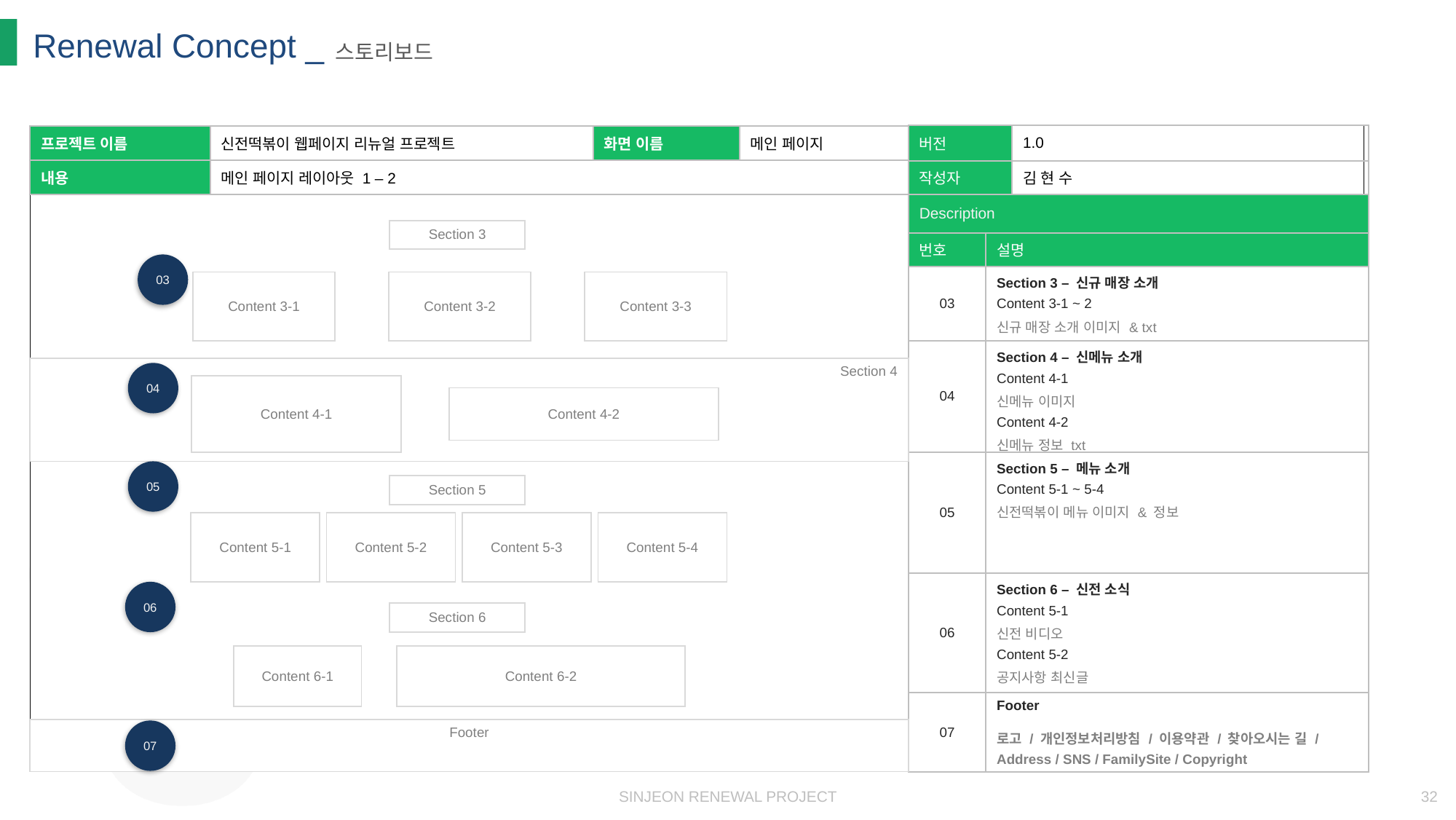

Renewal Concept _
스토리보드
| 버전 |  | 1.0 |
| --- | --- | --- |
| 작성자 |  | 김 현 수 |
| Description |  |  |
| 번호 | 설명 |  |
| 03 | Section 3 – 신규 매장 소개 Content 3-1 ~ 2 신규 매장 소개 이미지 & txt |  |
| 04 | Section 4 – 신메뉴 소개 Content 4-1 신메뉴 이미지 Content 4-2 신메뉴 정보 txt |  |
| 05 | Section 5 – 메뉴 소개 Content 5-1 ~ 5-4 신전떡볶이 메뉴 이미지 & 정보 |  |
| 06 | Section 6 – 신전 소식 Content 5-1 신전 비디오 Content 5-2 공지사항 최신글 |  |
| 07 | Footer 로고 / 개인정보처리방침 / 이용약관 / 찾아오시는 길 / Address / SNS / FamilySite / Copyright |  |

| 프로젝트 이름 | 신전떡볶이 웹페이지 리뉴얼 프로젝트 | 화면 이름 | 메인 페이지 |
| --- | --- | --- | --- |
| 내용 | 메인 페이지 레이아웃 1 – 2 |  |  |
| Section 3 |
| --- |
03
| Content 3-1 |
| --- |
| Content 3-2 |
| --- |
| Content 3-3 |
| --- |
| Section 4 |
| --- |
04
| Content 4-1 |
| --- |
| Content 4-2 |
| --- |
05
| Section 5 |
| --- |
| Content 5-1 |
| --- |
| Content 5-2 |
| --- |
| Content 5-3 |
| --- |
| Content 5-4 |
| --- |
06
| Section 6 |
| --- |
| Content 6-1 |
| --- |
| Content 6-2 |
| --- |
| Footer |
| --- |
07